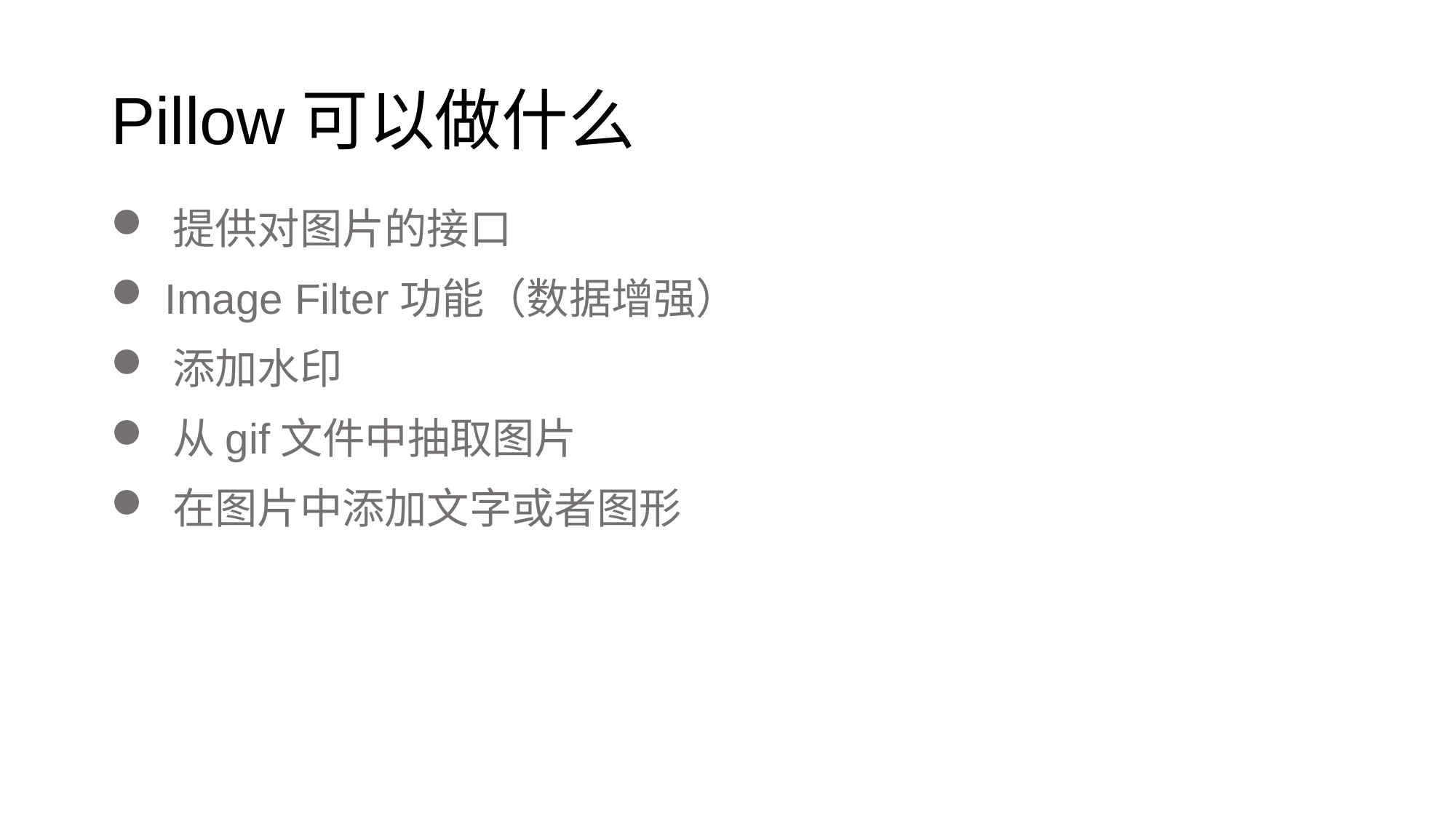

# Pillow可以做什么
 提供对图片的接口
 Image Filter功能（数据增强）
 添加水印
 从gif文件中抽取图片
 在图片中添加文字或者图形